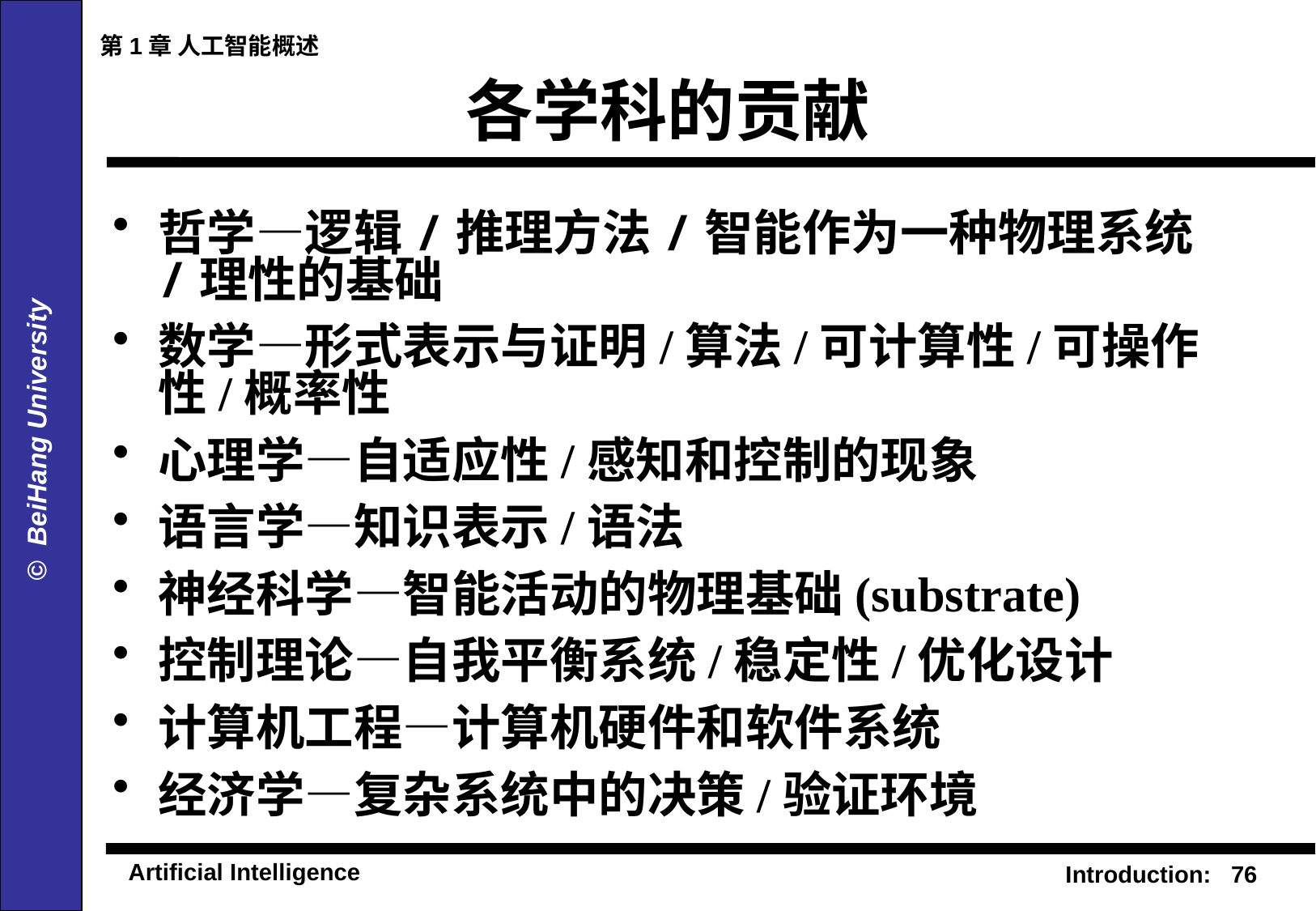

第1章 人工智能概述
# 各学科的贡献
哲学—逻辑/推理方法/智能作为一种物理系统/理性的基础
数学—形式表示与证明/算法/可计算性/可操作性/概率性
心理学—自适应性/感知和控制的现象
语言学—知识表示/语法
神经科学—智能活动的物理基础(substrate)
控制理论—自我平衡系统/稳定性/优化设计
计算机工程—计算机硬件和软件系统
经济学—复杂系统中的决策/验证环境